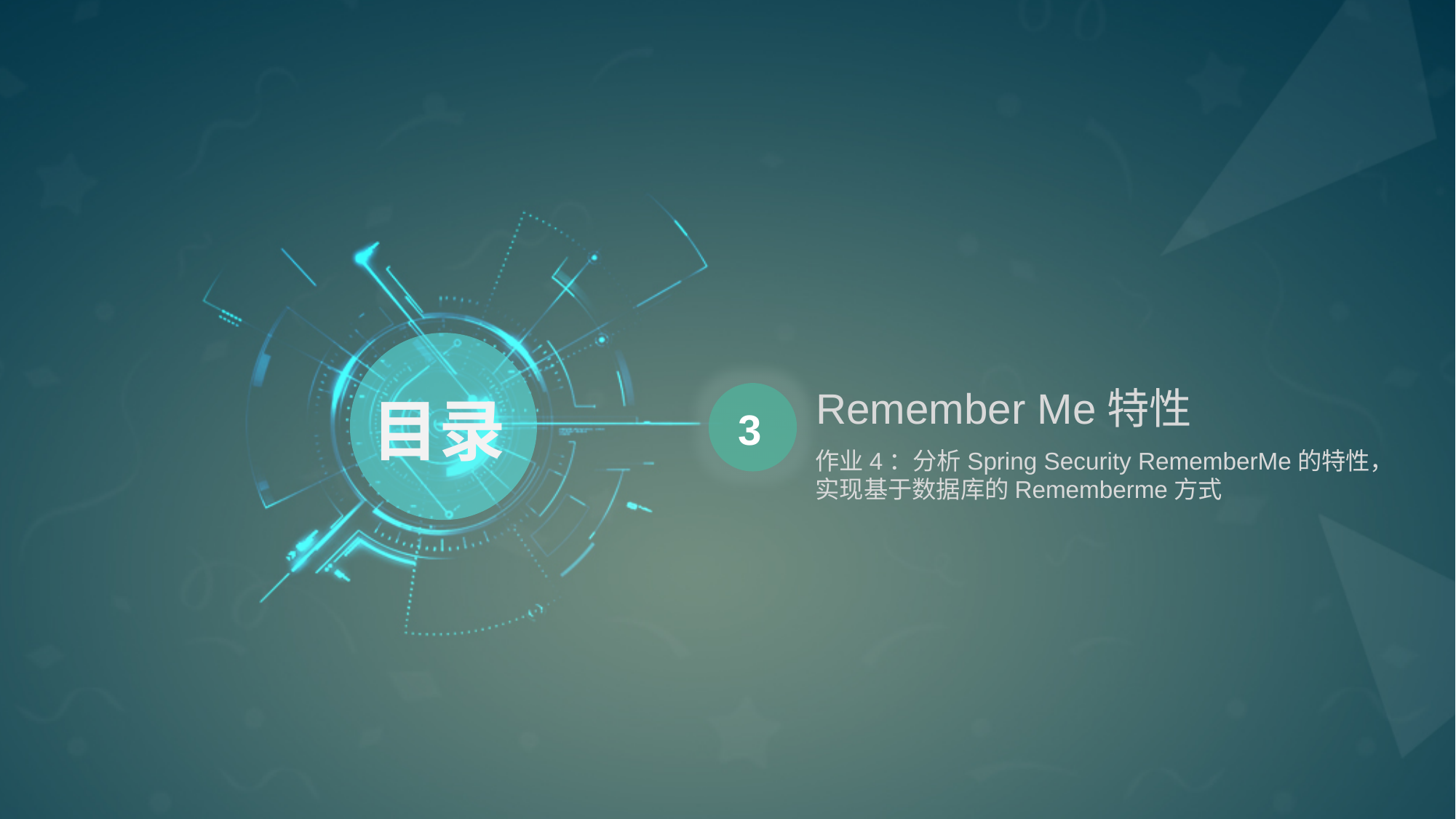

Remember Me特性

目录

3
作业4：分析Spring Security RememberMe的特性，实现基于数据库的Rememberme方式